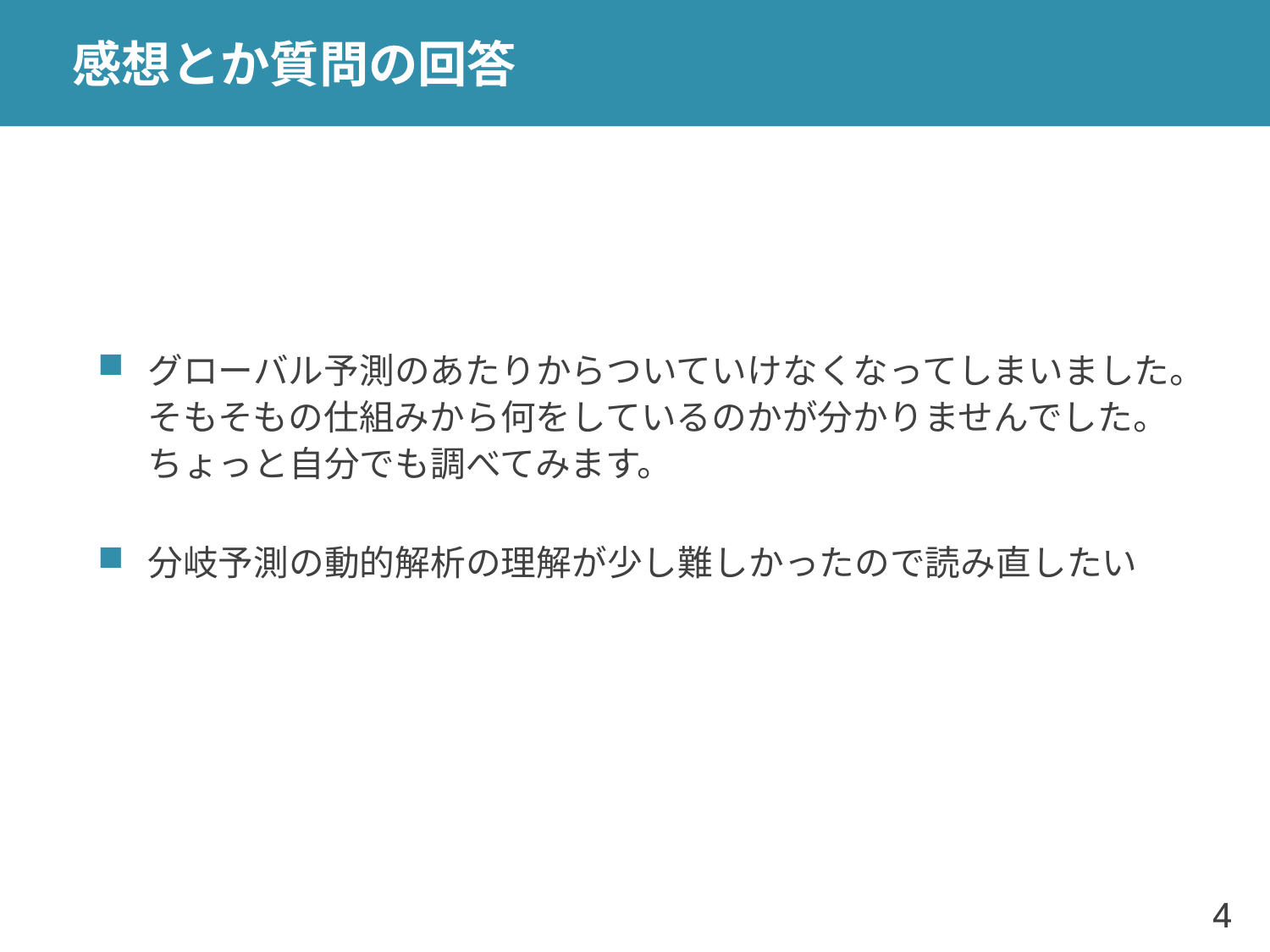

# 感想とか質問の回答
グローバル予測のあたりからついていけなくなってしまいました。そもそもの仕組みから何をしているのかが分かりませんでした。ちょっと自分でも調べてみます。
分岐予測の動的解析の理解が少し難しかったので読み直したい